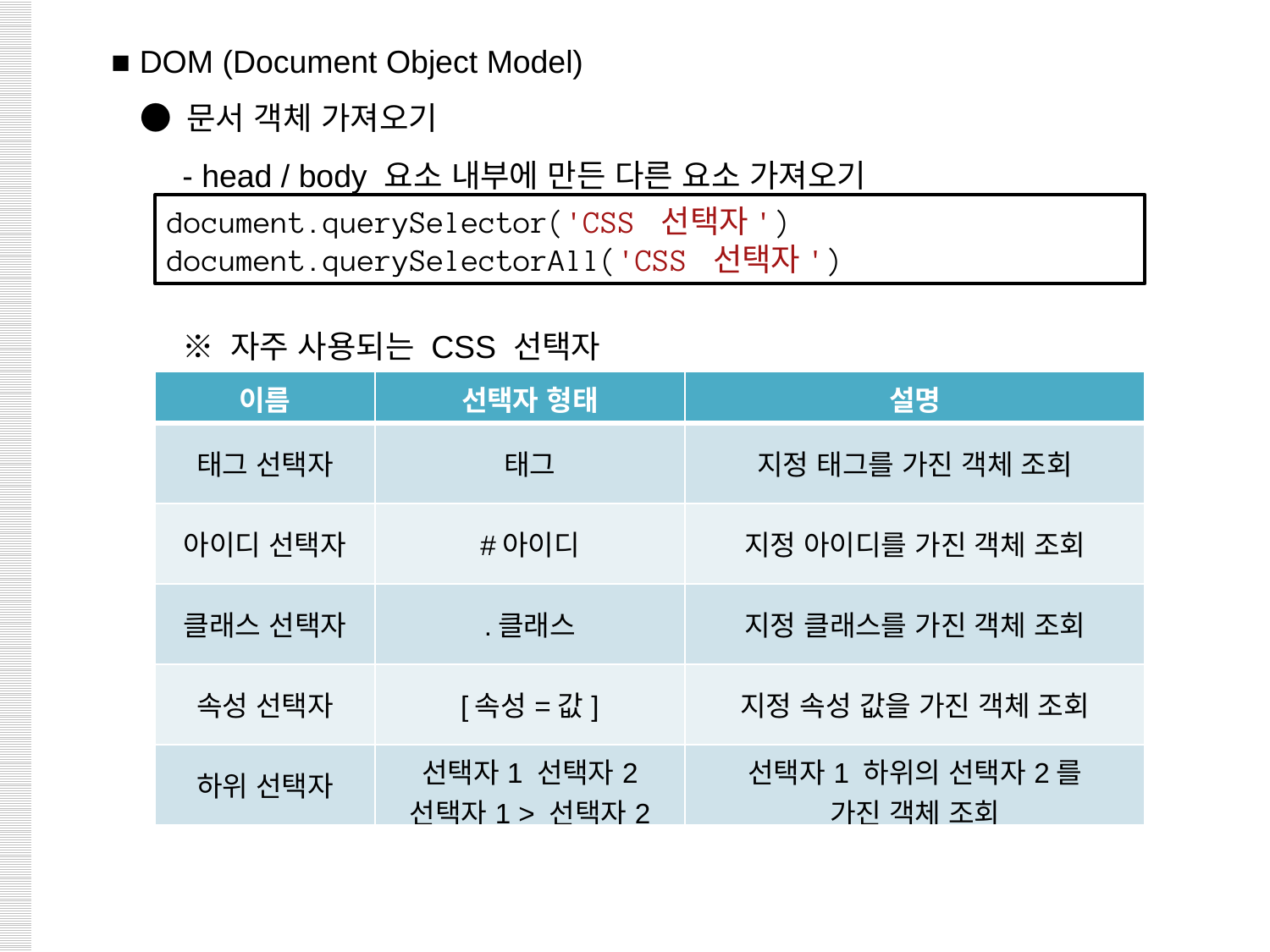

■ DOM (Document Object Model)
    ● 문서 객체 가져오기
        - head / body 요소 내부에 만든 다른 요소 가져오기

        ※ 자주 사용되는 CSS 선택자
document.querySelector('CSS 선택자')
document.querySelectorAll('CSS 선택자')
| 이름 | 선택자 형태 | 설명 |
| --- | --- | --- |
| 태그 선택자 | 태그 | 지정 태그를 가진 객체 조회 |
| 아이디 선택자 | #아이디 | 지정 아이디를 가진 객체 조회 |
| 클래스 선택자 | .클래스 | 지정 클래스를 가진 객체 조회 |
| 속성 선택자 | [속성=값] | 지정 속성 값을 가진 객체 조회 |
| 하위 선택자 | 선택자1 선택자2 선택자1 > 선택자2 | 선택자1 하위의 선택자2를 가진 객체 조회 |